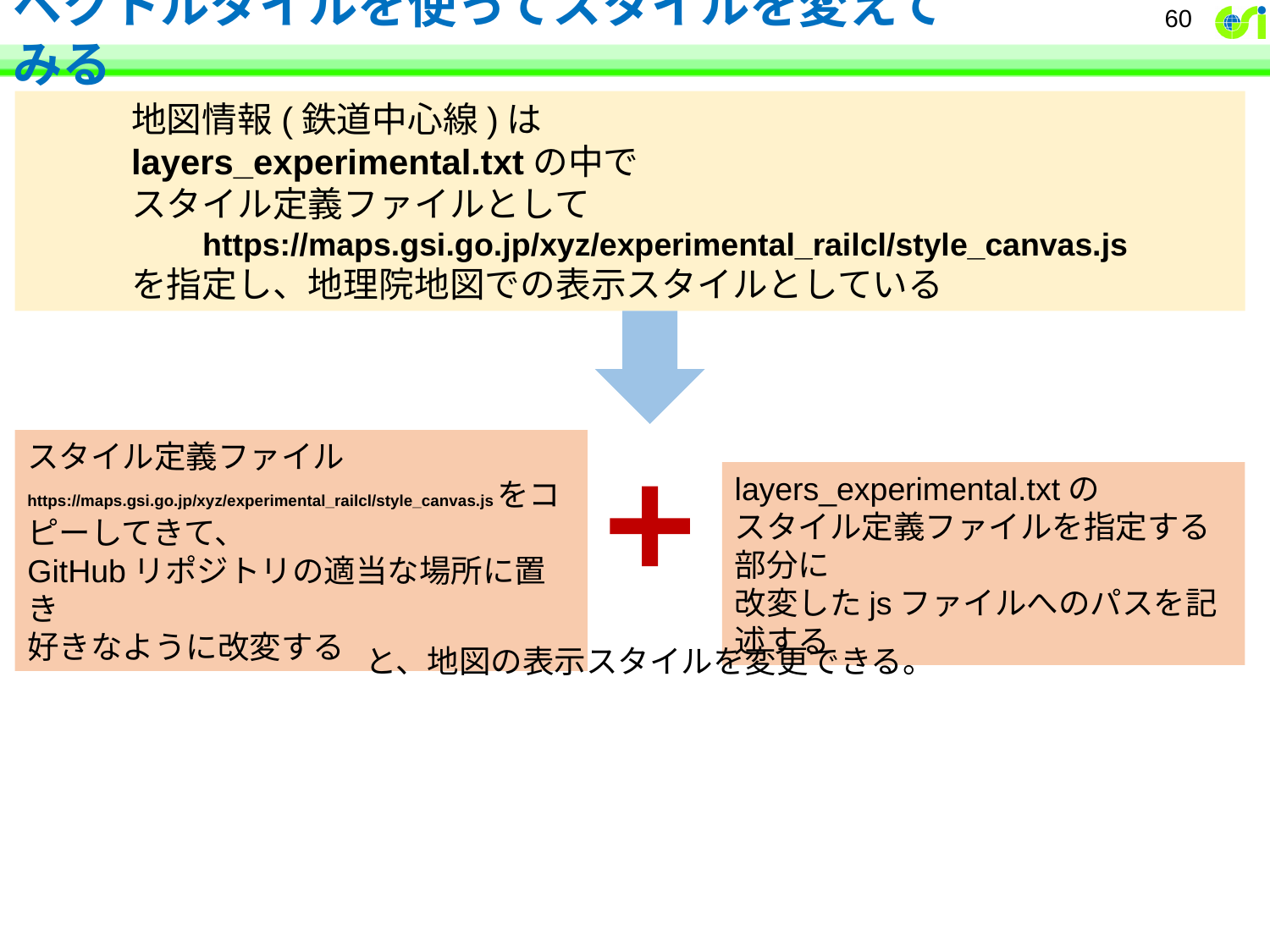

# ベクトルタイルを使ってスタイルを変えてみる
60
地図情報(鉄道中心線)は
layers_experimental.txtの中で
スタイル定義ファイルとして
　　https://maps.gsi.go.jp/xyz/experimental_railcl/style_canvas.js
を指定し、地理院地図での表示スタイルとしている

スタイル定義ファイル
https://maps.gsi.go.jp/xyz/experimental_railcl/style_canvas.jsをコピーしてきて、
GitHubリポジトリの適当な場所に置き
好きなように改変する
layers_experimental.txtの
スタイル定義ファイルを指定する部分に
改変したjsファイルへのパスを記述する

と、地図の表示スタイルを変更できる。